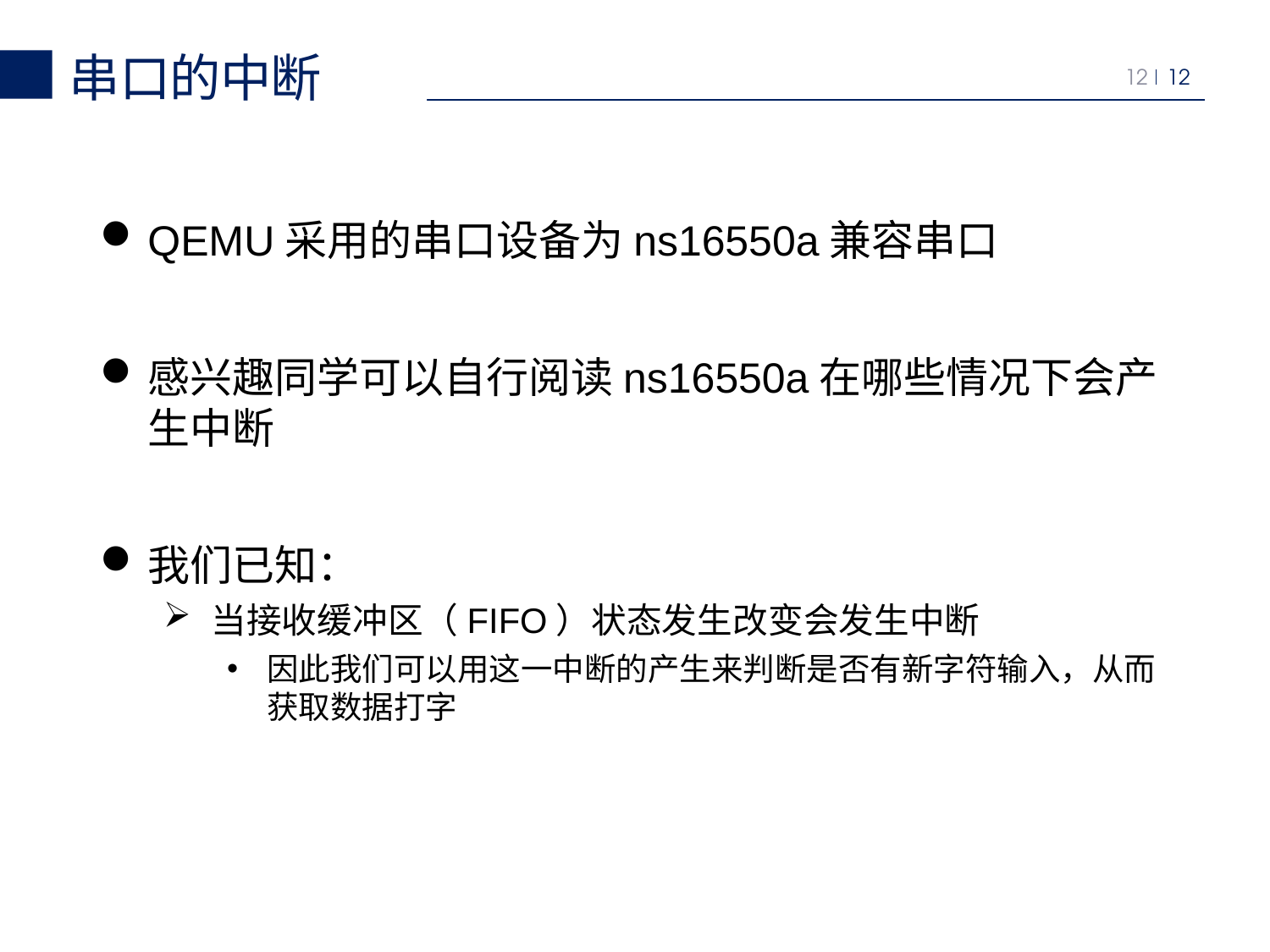

串口的中断

12
QEMU采用的串口设备为ns16550a兼容串口

感兴趣同学可以自行阅读ns16550a在哪些情况下会产生中断

我们已知：
当接收缓冲区（FIFO）状态发生改变会发生中断
因此我们可以用这一中断的产生来判断是否有新字符输入，从而获取数据打字